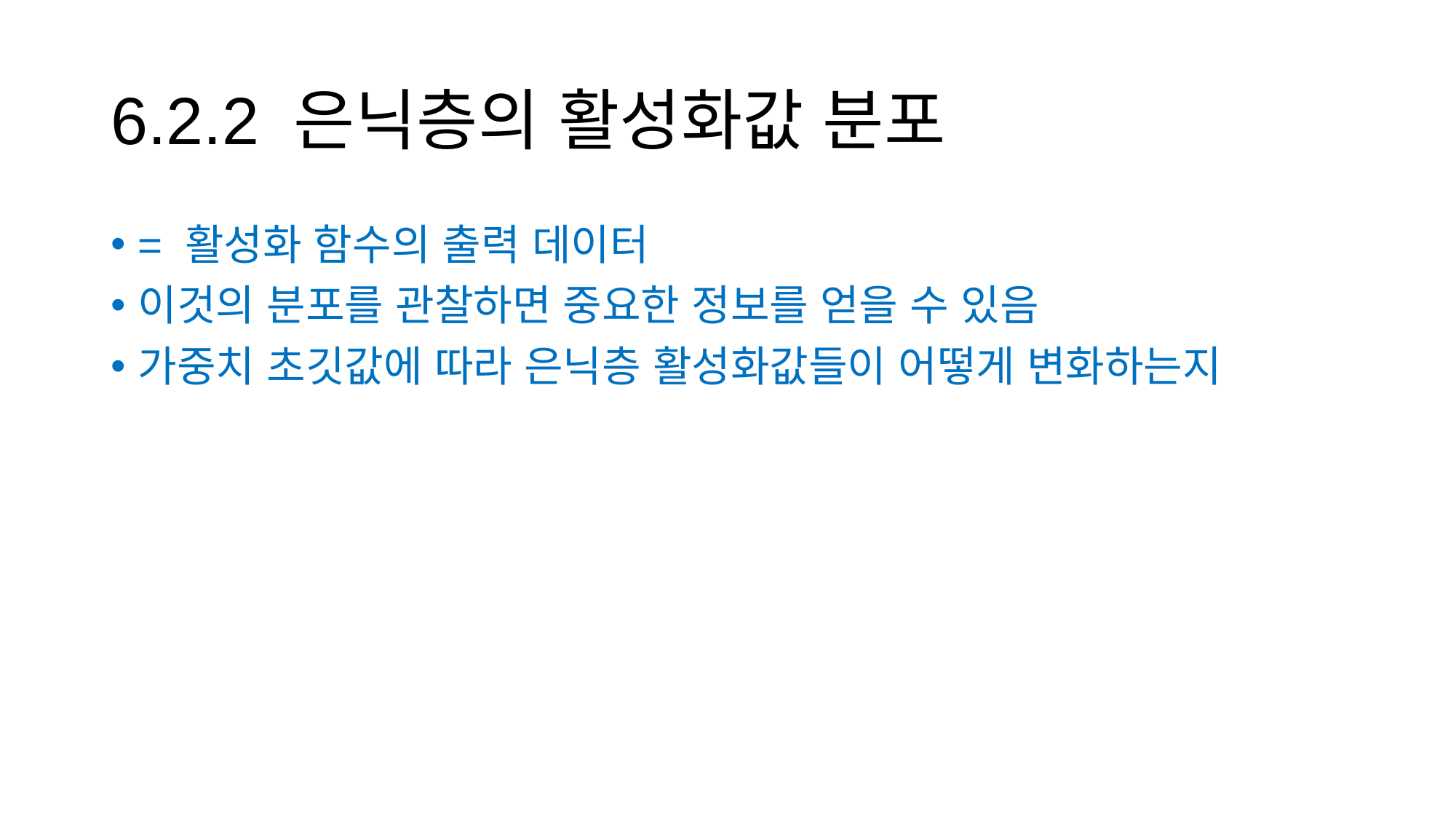

# 6.2.2 은닉층의 활성화값 분포
= 활성화 함수의 출력 데이터
이것의 분포를 관찰하면 중요한 정보를 얻을 수 있음
가중치 초깃값에 따라 은닉층 활성화값들이 어떻게 변화하는지